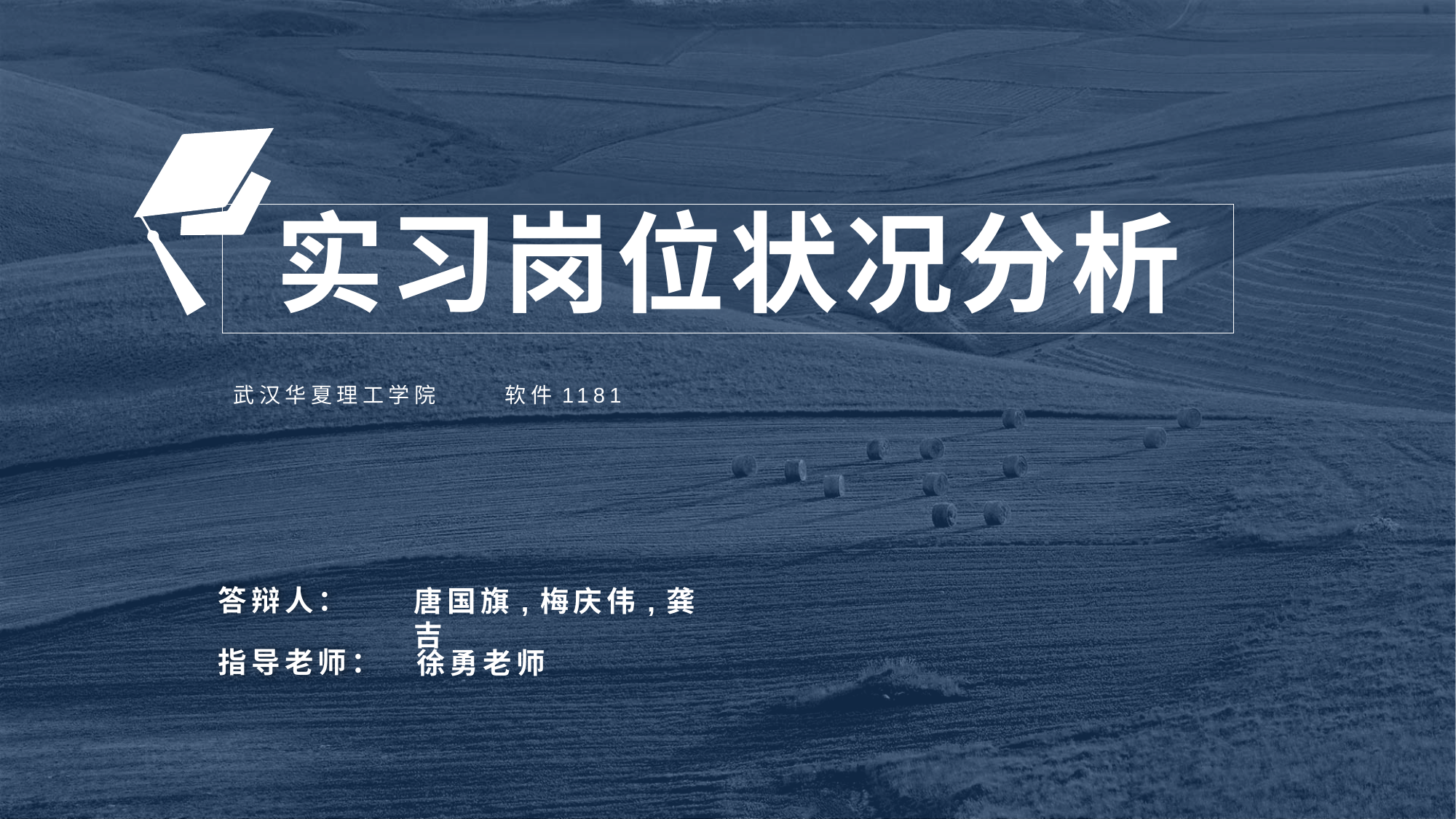

实习岗位状况分析
武汉华夏理工学院       软件1181
答辩人：
唐国旗,梅庆伟,龚吉
指导老师：
徐勇老师